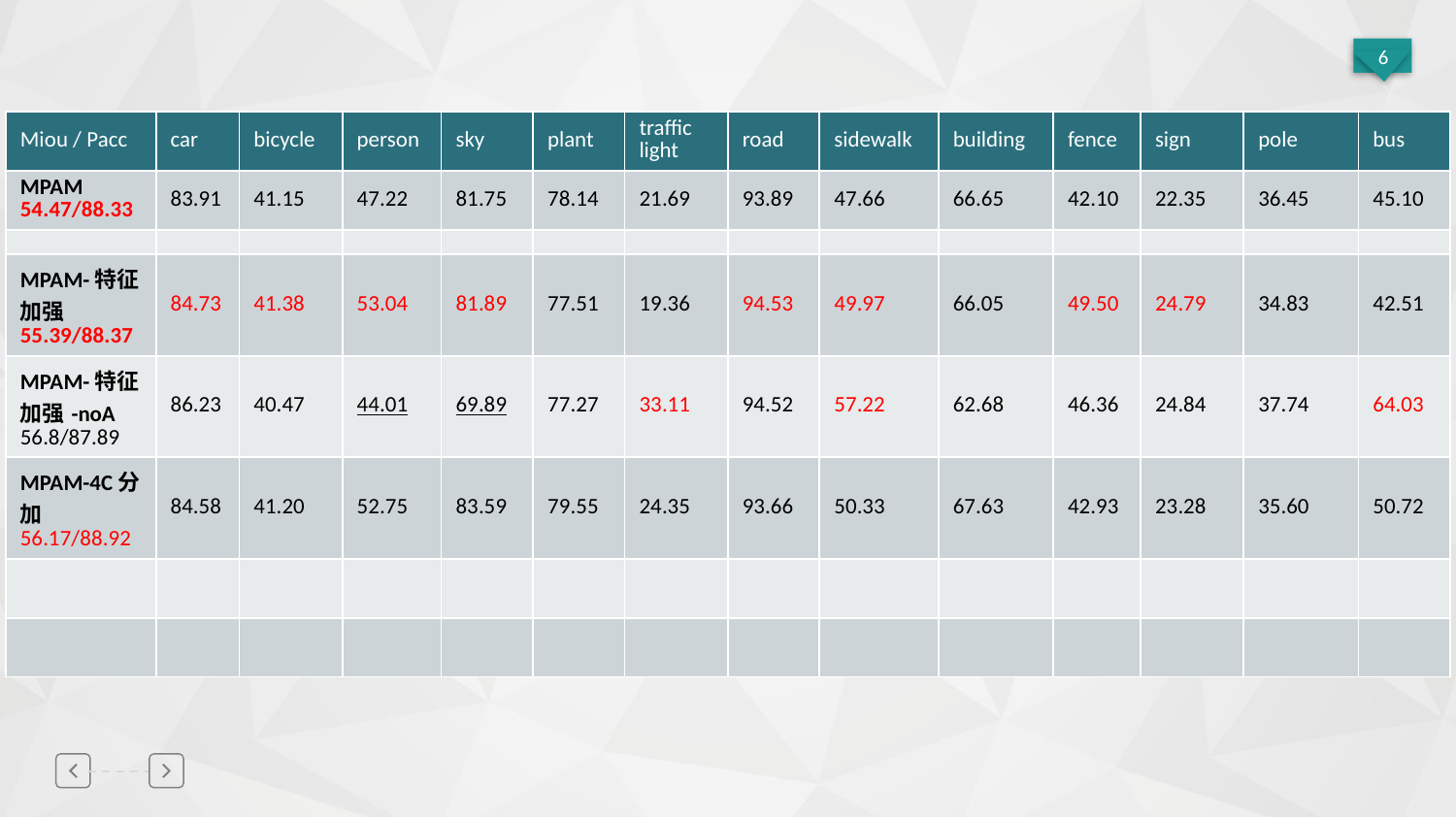

| Miou / Pacc | car | bicycle | person | sky | plant | traffic light | road | sidewalk | building | fence | sign | pole | bus |
| --- | --- | --- | --- | --- | --- | --- | --- | --- | --- | --- | --- | --- | --- |
| MPAM 54.47/88.33 | 83.91 | 41.15 | 47.22 | 81.75 | 78.14 | 21.69 | 93.89 | 47.66 | 66.65 | 42.10 | 22.35 | 36.45 | 45.10 |
|  |  |  |  |  |  |  |  |  |  |  |  |  |  |
| MPAM-特征加强 55.39/88.37 | 84.73 | 41.38 | 53.04 | 81.89 | 77.51 | 19.36 | 94.53 | 49.97 | 66.05 | 49.50 | 24.79 | 34.83 | 42.51 |
| MPAM-特征加强-noA 56.8/87.89 | 86.23 | 40.47 | 44.01 | 69.89 | 77.27 | 33.11 | 94.52 | 57.22 | 62.68 | 46.36 | 24.84 | 37.74 | 64.03 |
| MPAM-4C分加 56.17/88.92 | 84.58 | 41.20 | 52.75 | 83.59 | 79.55 | 24.35 | 93.66 | 50.33 | 67.63 | 42.93 | 23.28 | 35.60 | 50.72 |
|  |  |  |  |  |  |  |  |  |  |  |  |  |  |
|  |  |  |  |  |  |  |  |  |  |  |  |  |  |